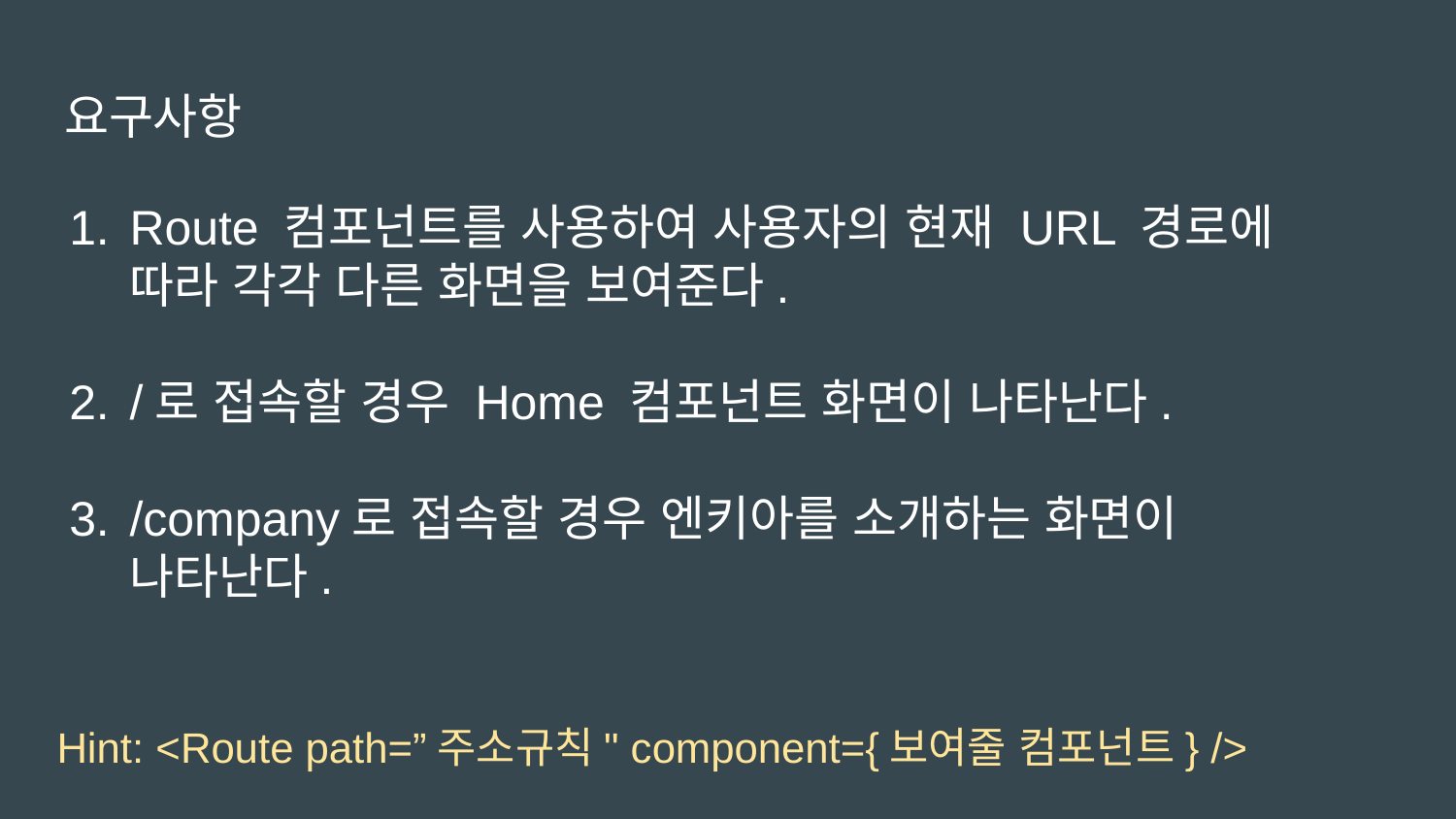

# 요구사항
Route 컴포넌트를 사용하여 사용자의 현재 URL 경로에 따라 각각 다른 화면을 보여준다.

/로 접속할 경우 Home 컴포넌트 화면이 나타난다.

/company로 접속할 경우 엔키아를 소개하는 화면이 나타난다.

Hint: <Route path=”주소규칙" component={보여줄 컴포넌트} />